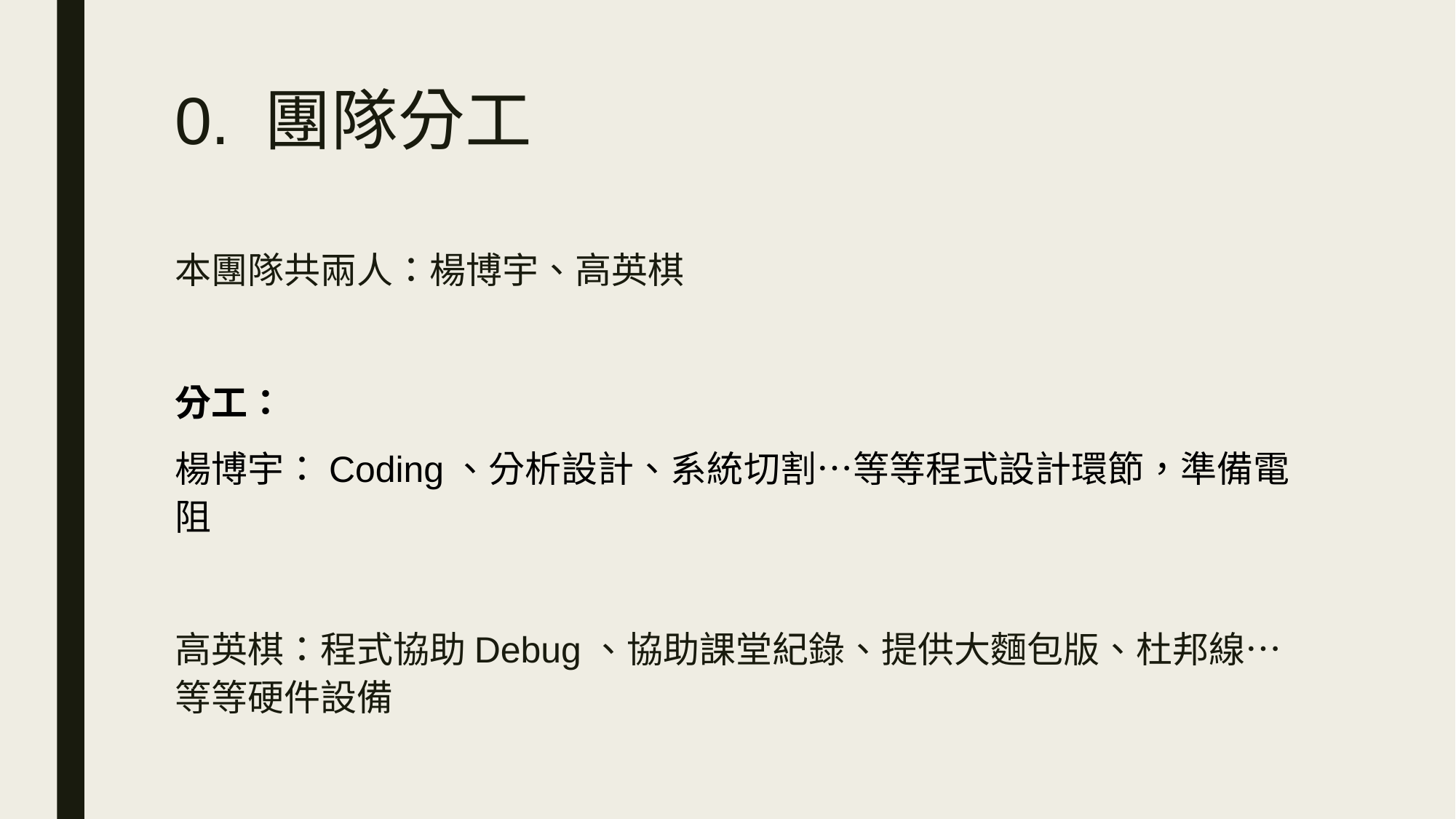

# 0. 團隊分工
本團隊共兩人：楊博宇、高英棋

分工：
楊博宇：Coding、分析設計、系統切割…等等程式設計環節，準備電阻

高英棋：程式協助Debug、協助課堂紀錄、提供大麵包版、杜邦線…等等硬件設備